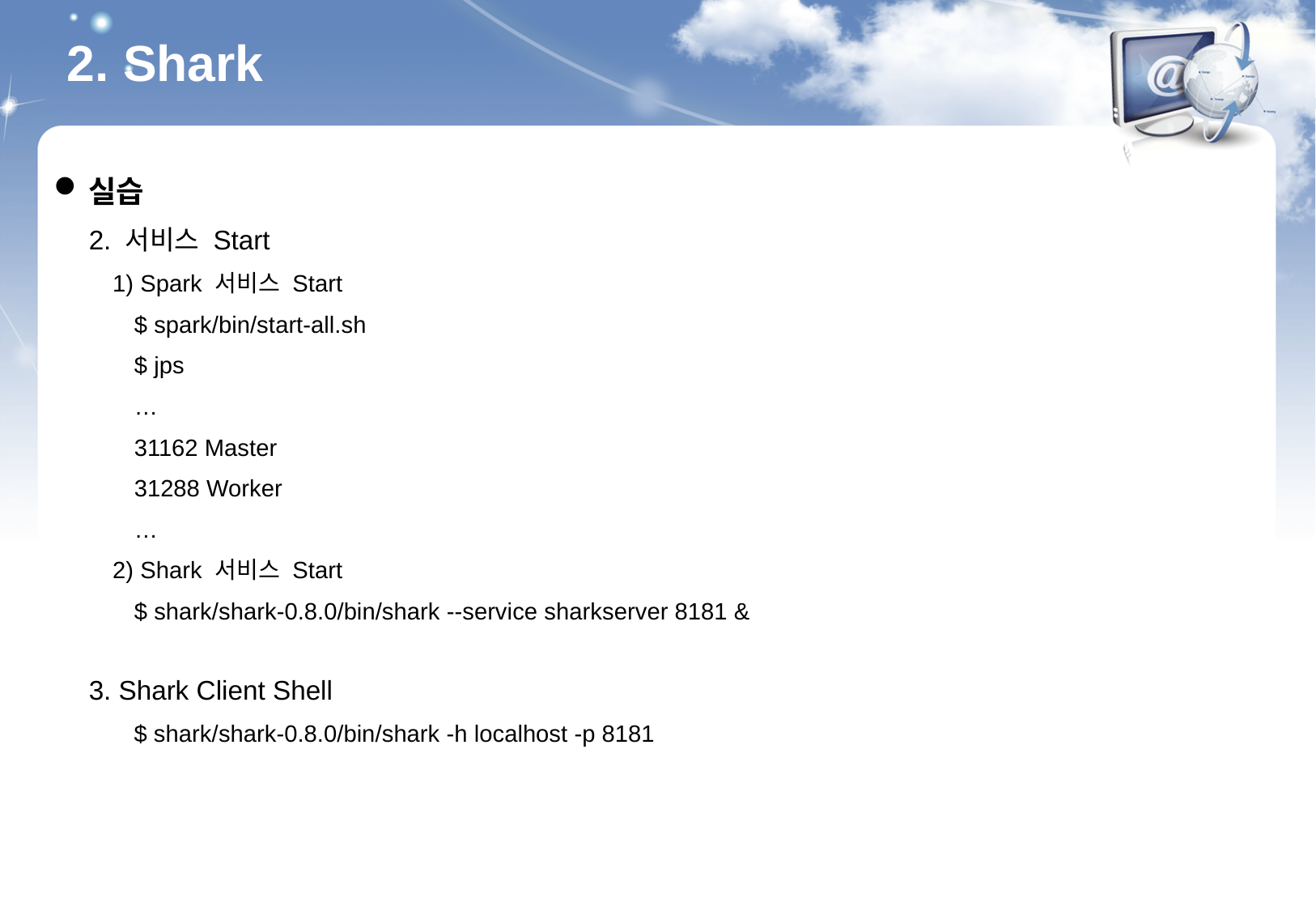

2. Shark
실습
2. 서비스 Start
1) Spark 서비스 Start
$ spark/bin/start-all.sh
$ jps
…
31162 Master
31288 Worker
…
2) Shark 서비스 Start
$ shark/shark-0.8.0/bin/shark --service sharkserver 8181 &
3. Shark Client Shell
	$ shark/shark-0.8.0/bin/shark -h localhost -p 8181